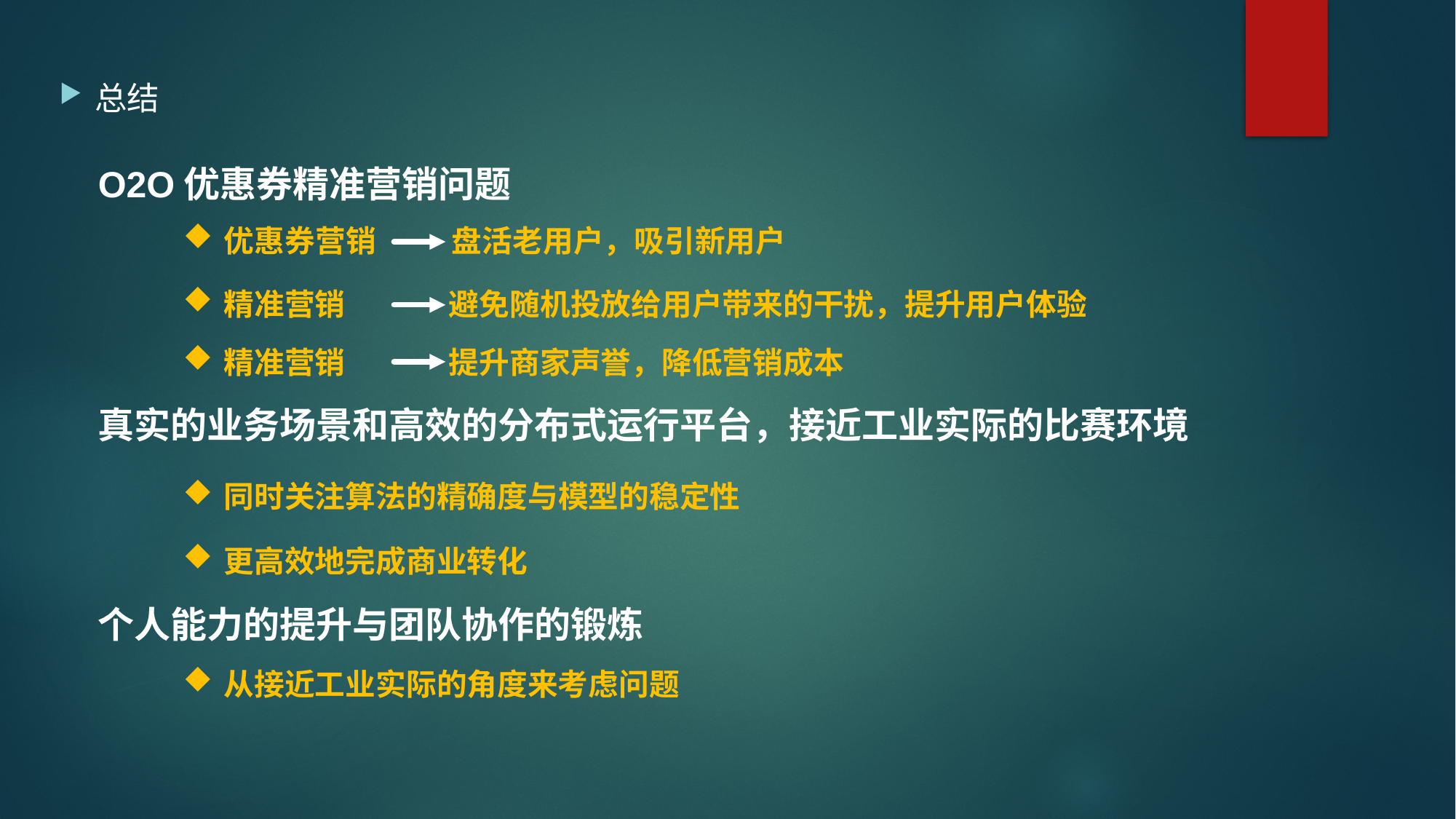

总结
O2O优惠券精准营销问题
优惠券营销           盘活老用户，吸引新用户
精准营销               避免随机投放给用户带来的干扰，提升用户体验
精准营销               提升商家声誉，降低营销成本
真实的业务场景和高效的分布式运行平台，接近工业实际的比赛环境

同时关注算法的精确度与模型的稳定性
更高效地完成商业转化
个人能力的提升与团队协作的锻炼
从接近工业实际的角度来考虑问题